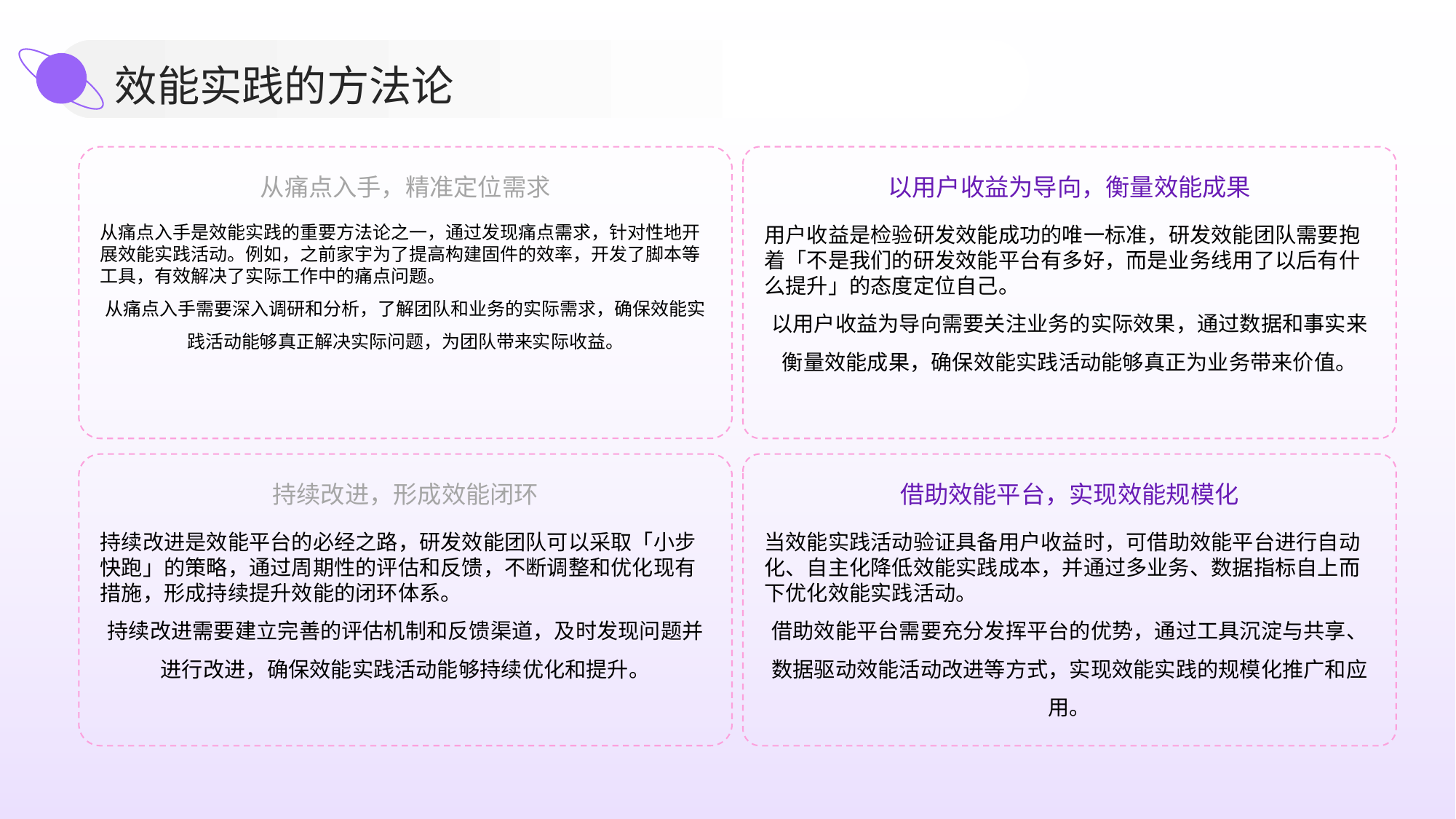

效能实践的方法论

从痛点入手，精准定位需求
以用户收益为导向，衡量效能成果
从痛点入手是效能实践的重要方法论之一，通过发现痛点需求，针对性地开展效能实践活动。例如，之前家宇为了提高构建固件的效率，开发了脚本等工具，有效解决了实际工作中的痛点问题。
从痛点入手需要深入调研和分析，了解团队和业务的实际需求，确保效能实践活动能够真正解决实际问题，为团队带来实际收益。
用户收益是检验研发效能成功的唯一标准，研发效能团队需要抱着「不是我们的研发效能平台有多好，而是业务线用了以后有什么提升」的态度定位自己。
以用户收益为导向需要关注业务的实际效果，通过数据和事实来衡量效能成果，确保效能实践活动能够真正为业务带来价值。

持续改进，形成效能闭环
借助效能平台，实现效能规模化
持续改进是效能平台的必经之路，研发效能团队可以采取「小步快跑」的策略，通过周期性的评估和反馈，不断调整和优化现有措施，形成持续提升效能的闭环体系。
持续改进需要建立完善的评估机制和反馈渠道，及时发现问题并进行改进，确保效能实践活动能够持续优化和提升。
当效能实践活动验证具备用户收益时，可借助效能平台进行自动化、自主化降低效能实践成本，并通过多业务、数据指标自上而下优化效能实践活动。
借助效能平台需要充分发挥平台的优势，通过工具沉淀与共享、数据驱动效能活动改进等方式，实现效能实践的规模化推广和应用。